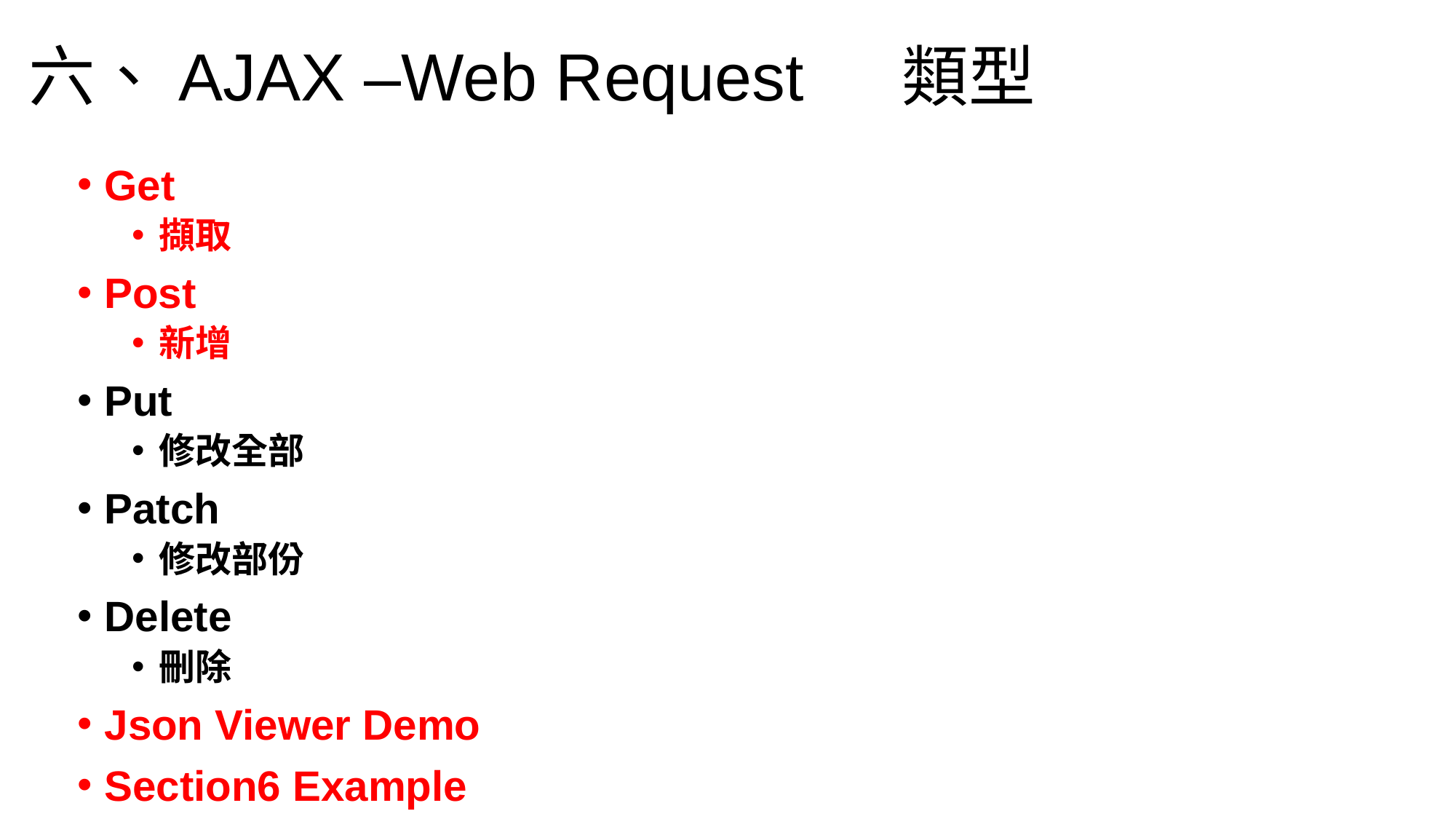

# 六、AJAX –Web Request	類型
Get
擷取
Post
新增
Put
修改全部
Patch
修改部份
Delete
刪除
Json Viewer Demo
Section6 Example